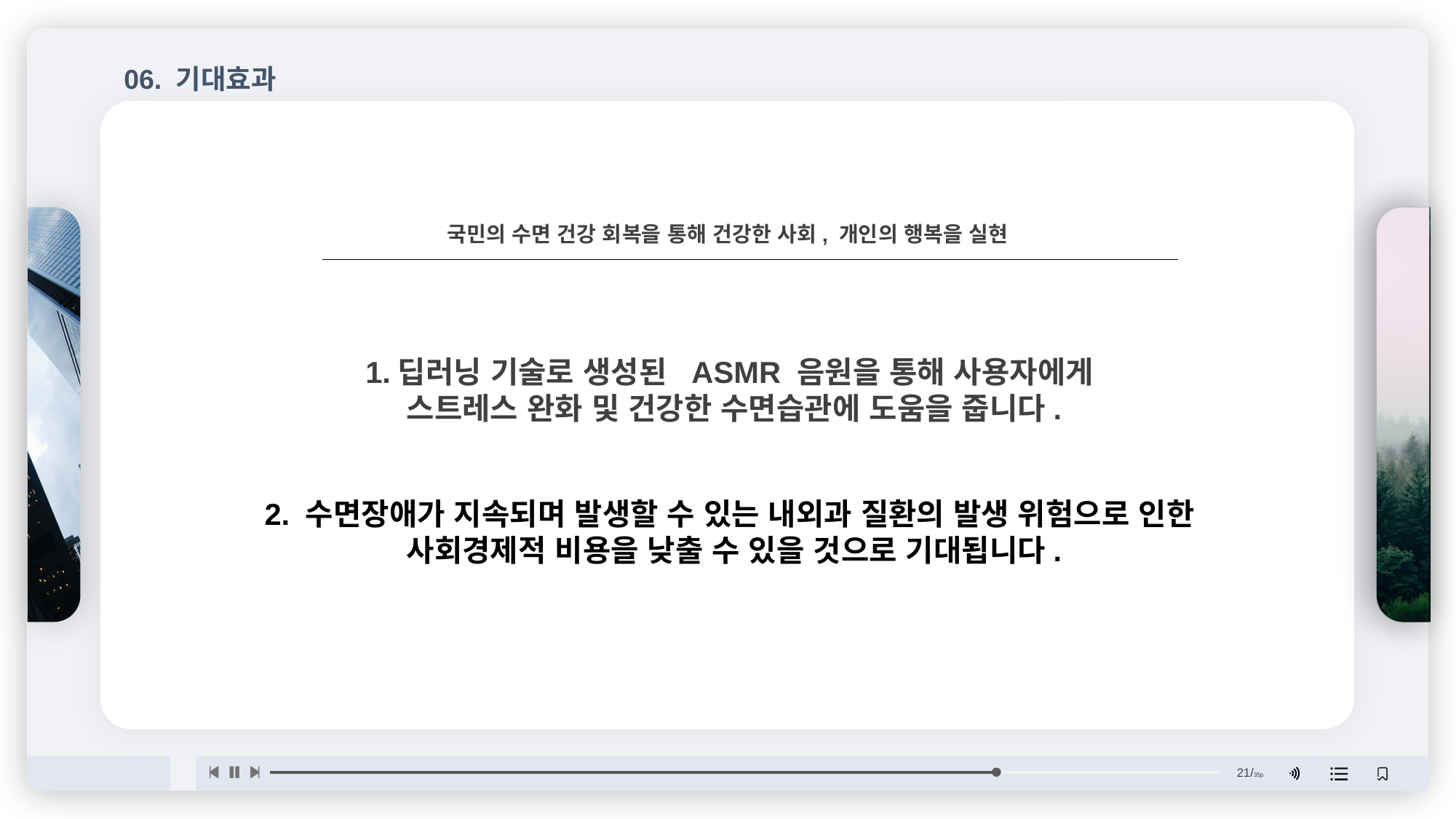

06. 기대효과
국민의 수면 건강 회복을 통해 건강한 사회, 개인의 행복을 실현
1.딥러닝 기술로 생성된  ASMR 음원을 통해 사용자에게
스트레스 완화 및 건강한 수면습관에 도움을 줍니다.

2. 수면장애가 지속되며 발생할 수 있는 내외과 질환의 발생 위험으로 인한
사회경제적 비용을 낮출 수 있을 것으로 기대됩니다.